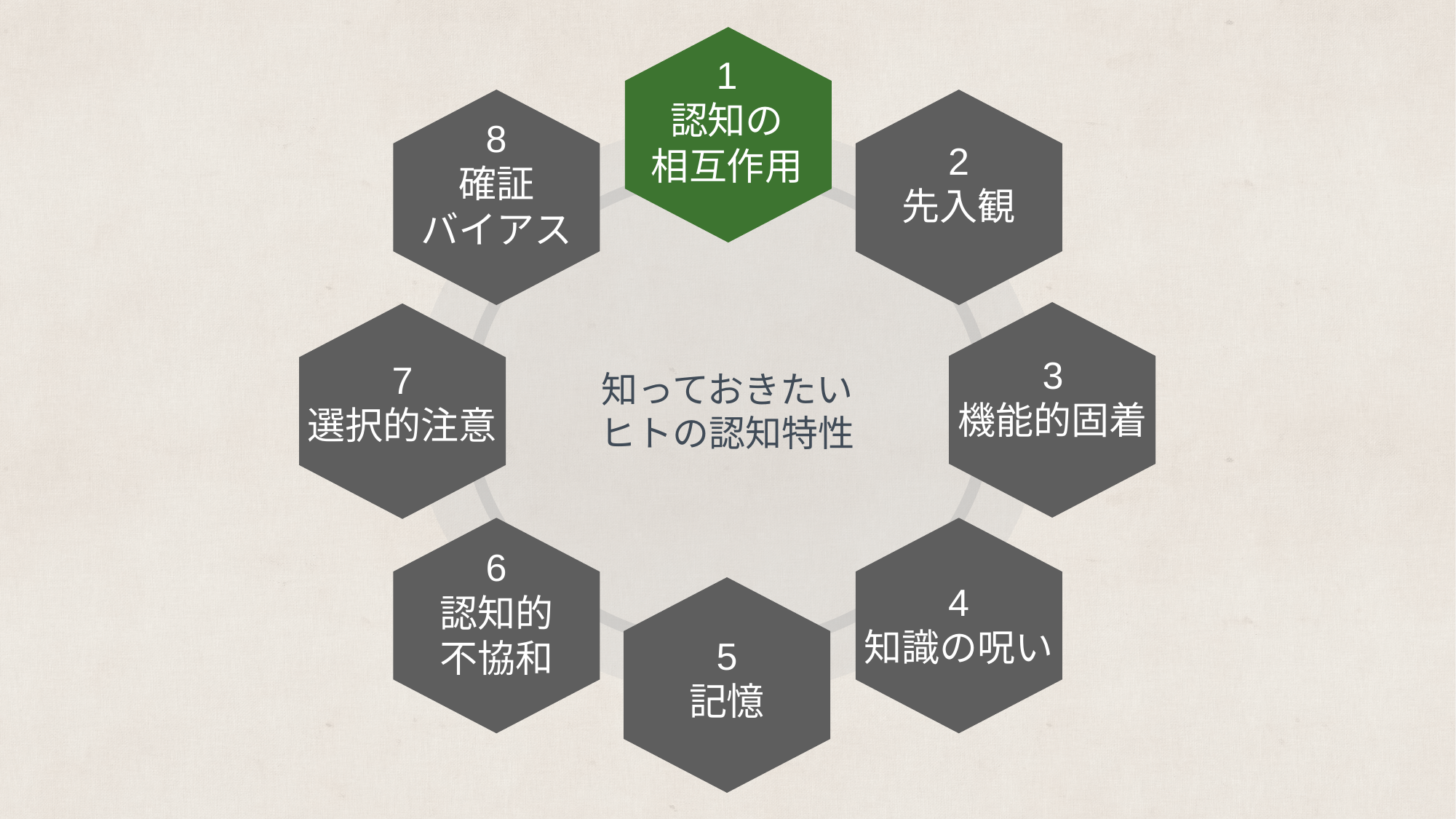

1
認知の
相互作用

2
先入観

8
確証
バイアス

3
機能的固着

7
選択的注意
知っておきたい
ヒトの認知特性

4
知識の呪い

6
認知的
不協和

5
記憶